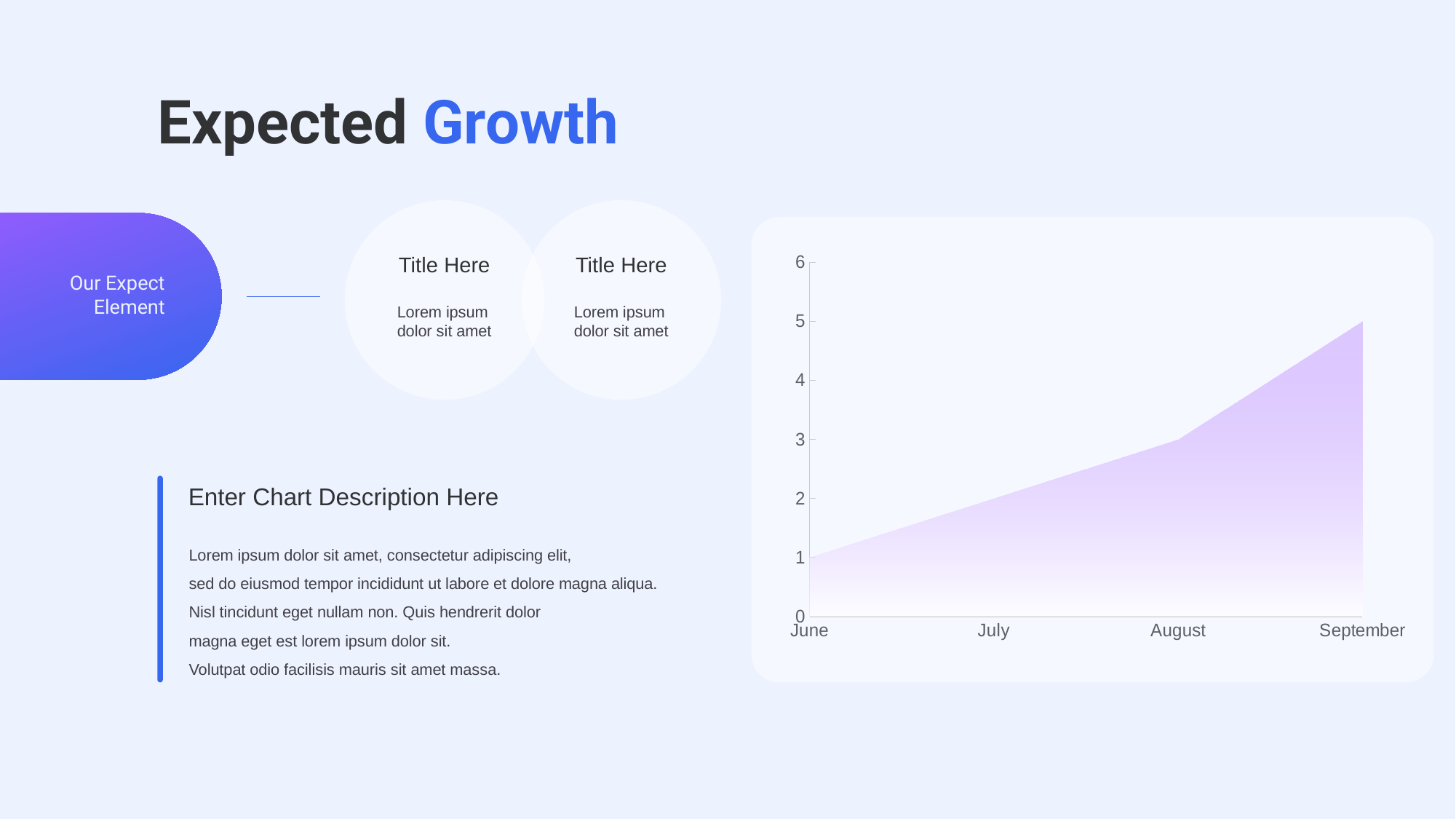

Expected Growth

Title Here
Lorem ipsum
dolor sit amet

Title Here
Lorem ipsum
dolor sit amet

### Chart

| Category | 계열 3 |
|---|---|
| June | 1.0 |
| July | 2.0 |
| August | 3.0 |
| September | 5.0 |
Our Expect
Element

Enter Chart Description Here
Lorem ipsum dolor sit amet, consectetur adipiscing elit,
sed do eiusmod tempor incididunt ut labore et dolore magna aliqua.
Nisl tincidunt eget nullam non. Quis hendrerit dolor
magna eget est lorem ipsum dolor sit.
Volutpat odio facilisis mauris sit amet massa.